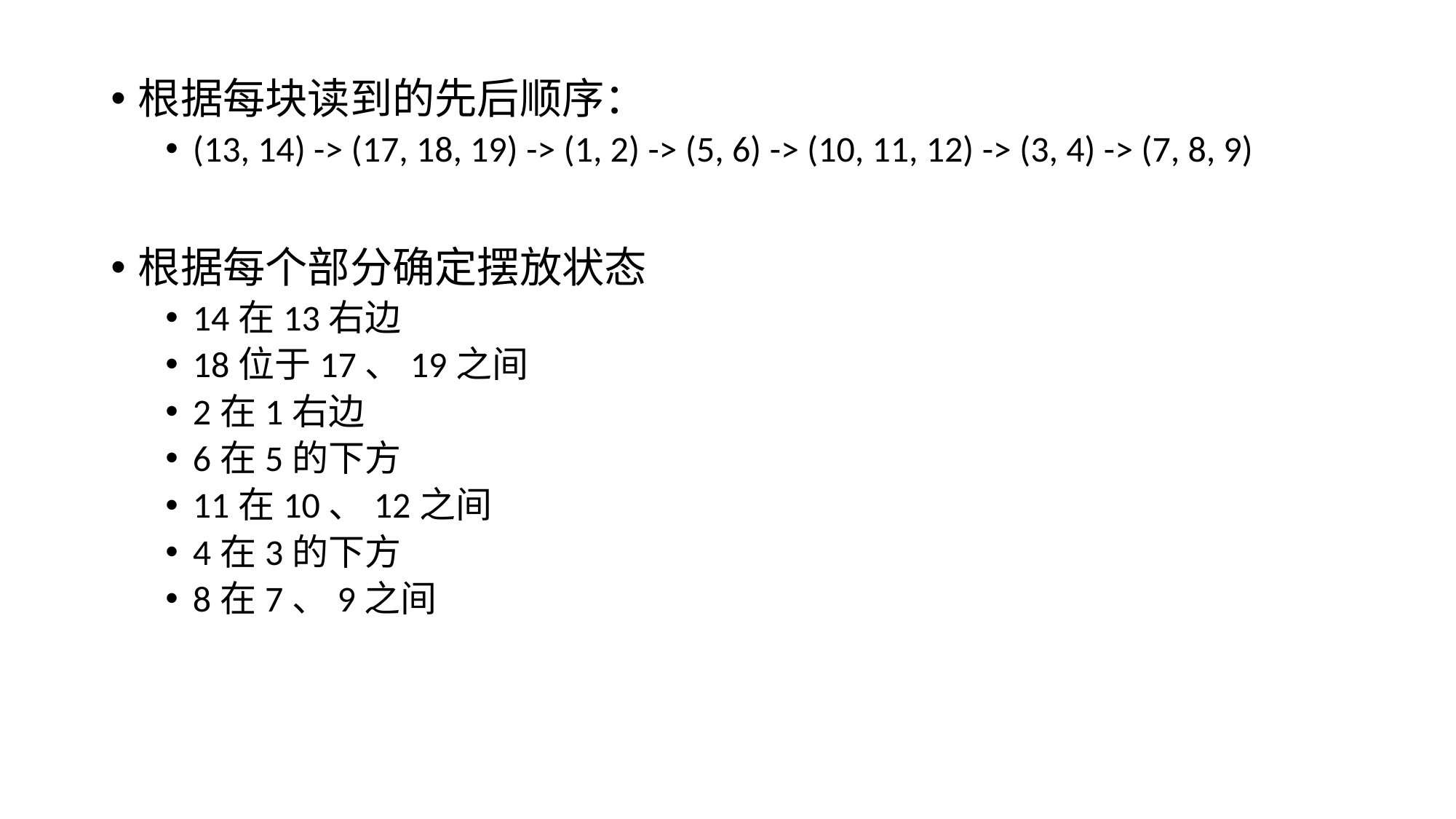

根据每块读到的先后顺序：
(13, 14) -> (17, 18, 19) -> (1, 2) -> (5, 6) -> (10, 11, 12) -> (3, 4) -> (7, 8, 9)

根据每个部分确定摆放状态
14在13右边
18位于17、19之间
2在1右边
6在5的下方
11在10、12之间
4在3的下方
8在7、9之间